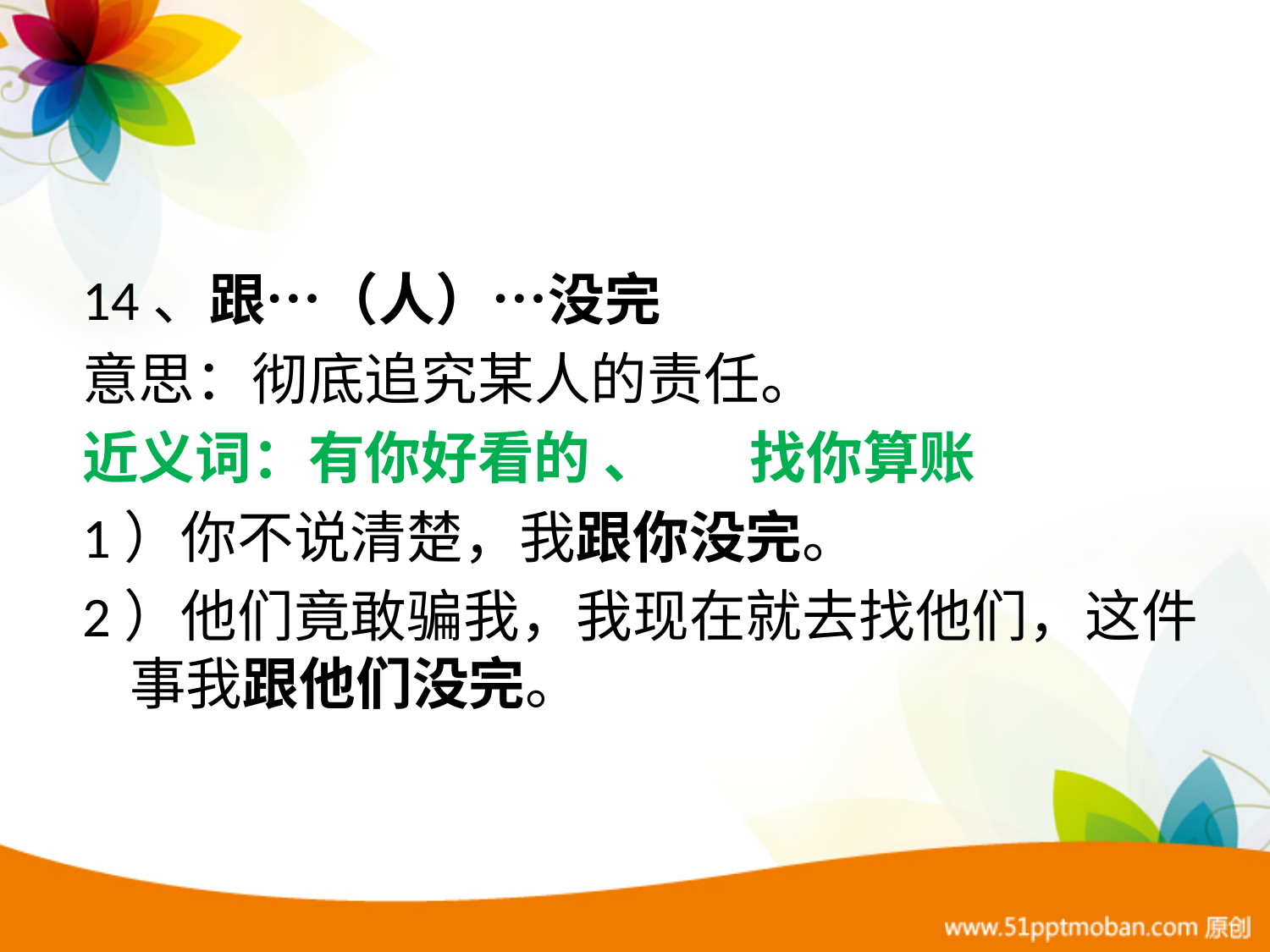

14、跟…（人）…没完
意思：彻底追究某人的责任。
近义词：有你好看的 、       找你算账
1）你不说清楚，我跟你没完。
2）他们竟敢骗我，我现在就去找他们，这件事我跟他们没完。